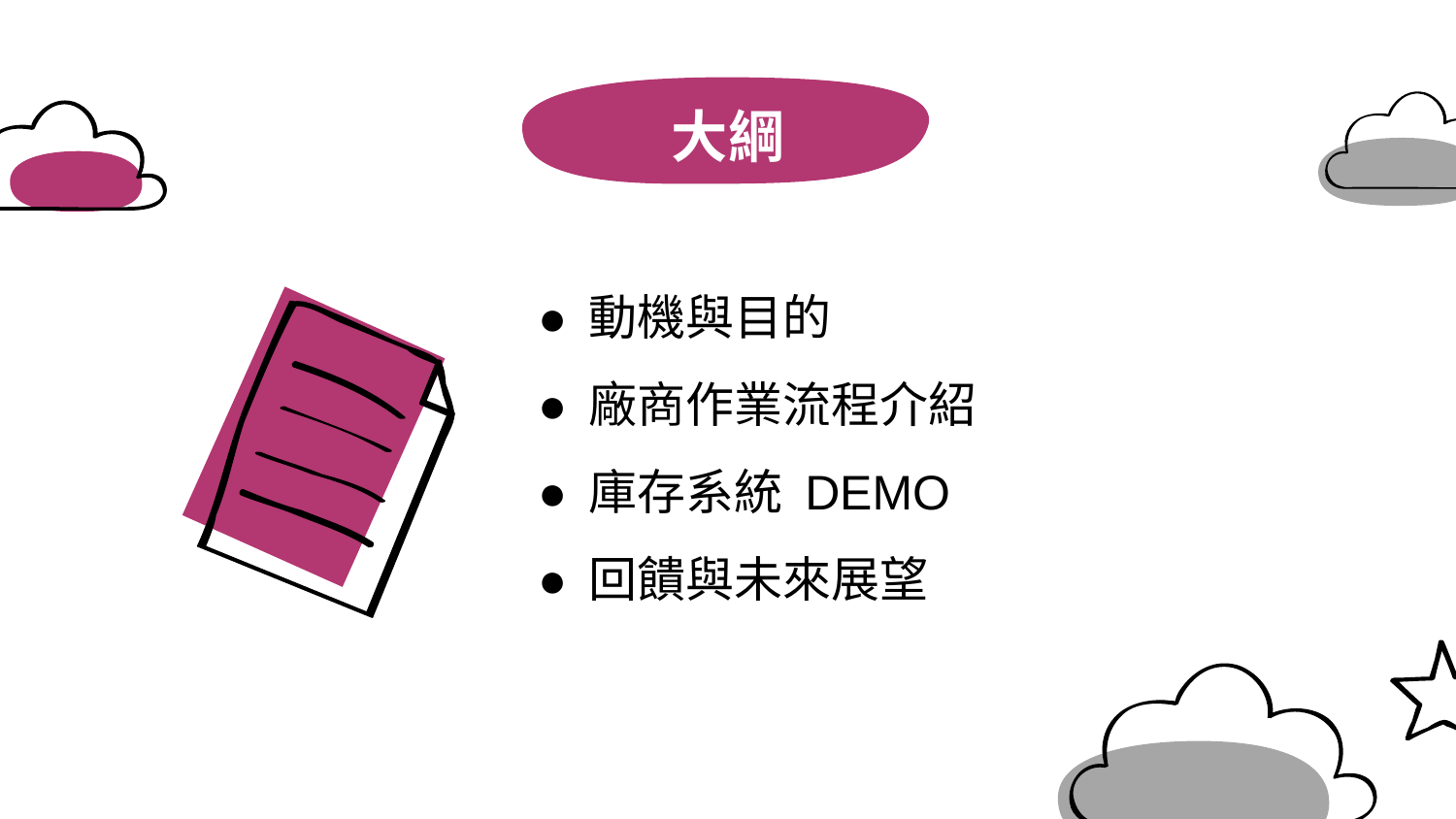

# 大綱

動機與目的
廠商作業流程介紹
庫存系統 DEMO
回饋與未來展望